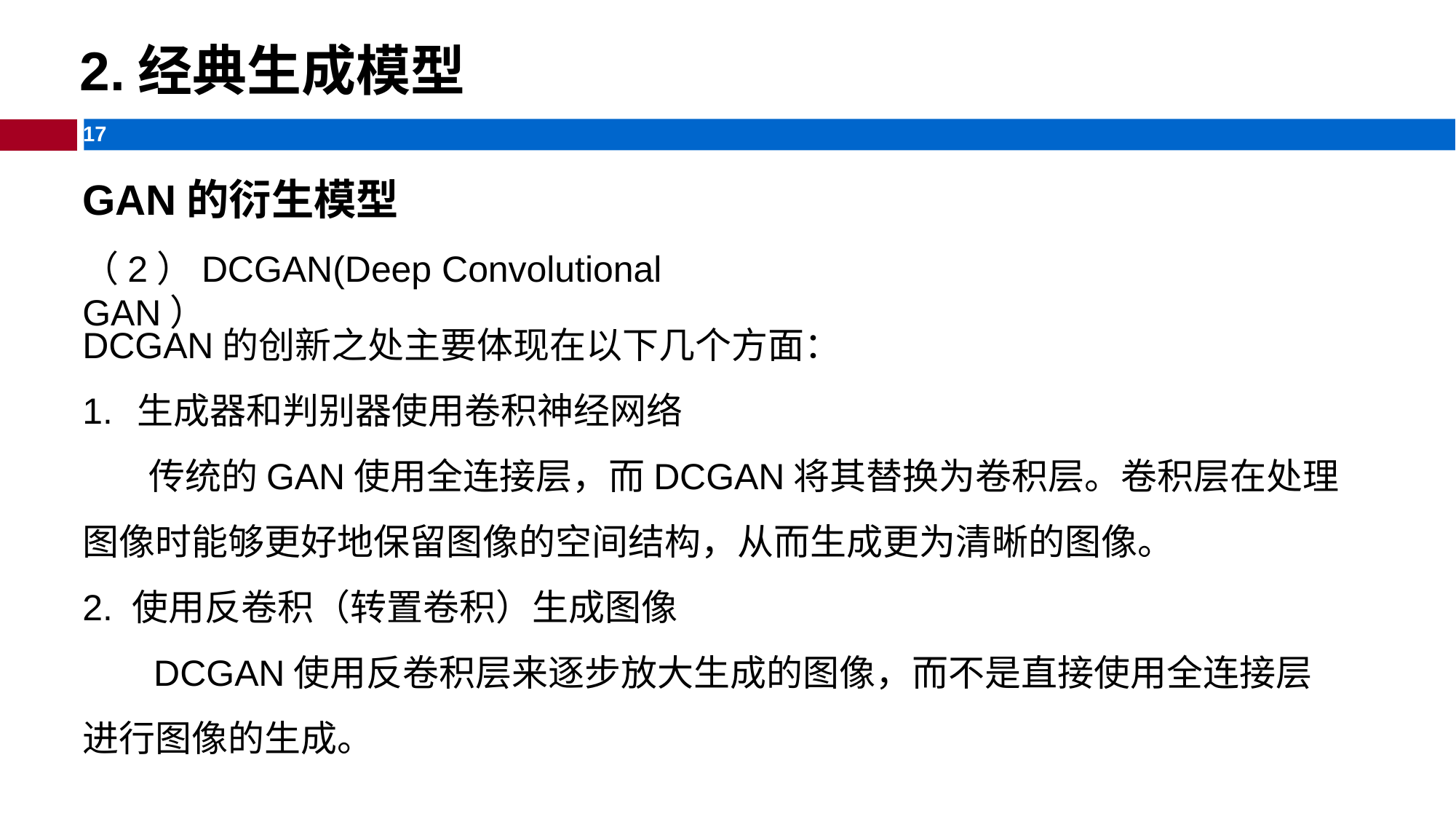

GAN的理论与实现模型
2.经典生成模型
GAN的衍生模型

（2）DCGAN(Deep Convolutional GAN）
DCGAN的创新之处主要体现在以下几个方面：
生成器和判别器使用卷积神经网络
       传统的GAN使用全连接层，而DCGAN将其替换为卷积层。卷积层在处理图像时能够更好地保留图像的空间结构，从而生成更为清晰的图像。
2. 使用反卷积（转置卷积）生成图像
       DCGAN使用反卷积层来逐步放大生成的图像，而不是直接使用全连接层进行图像的生成。